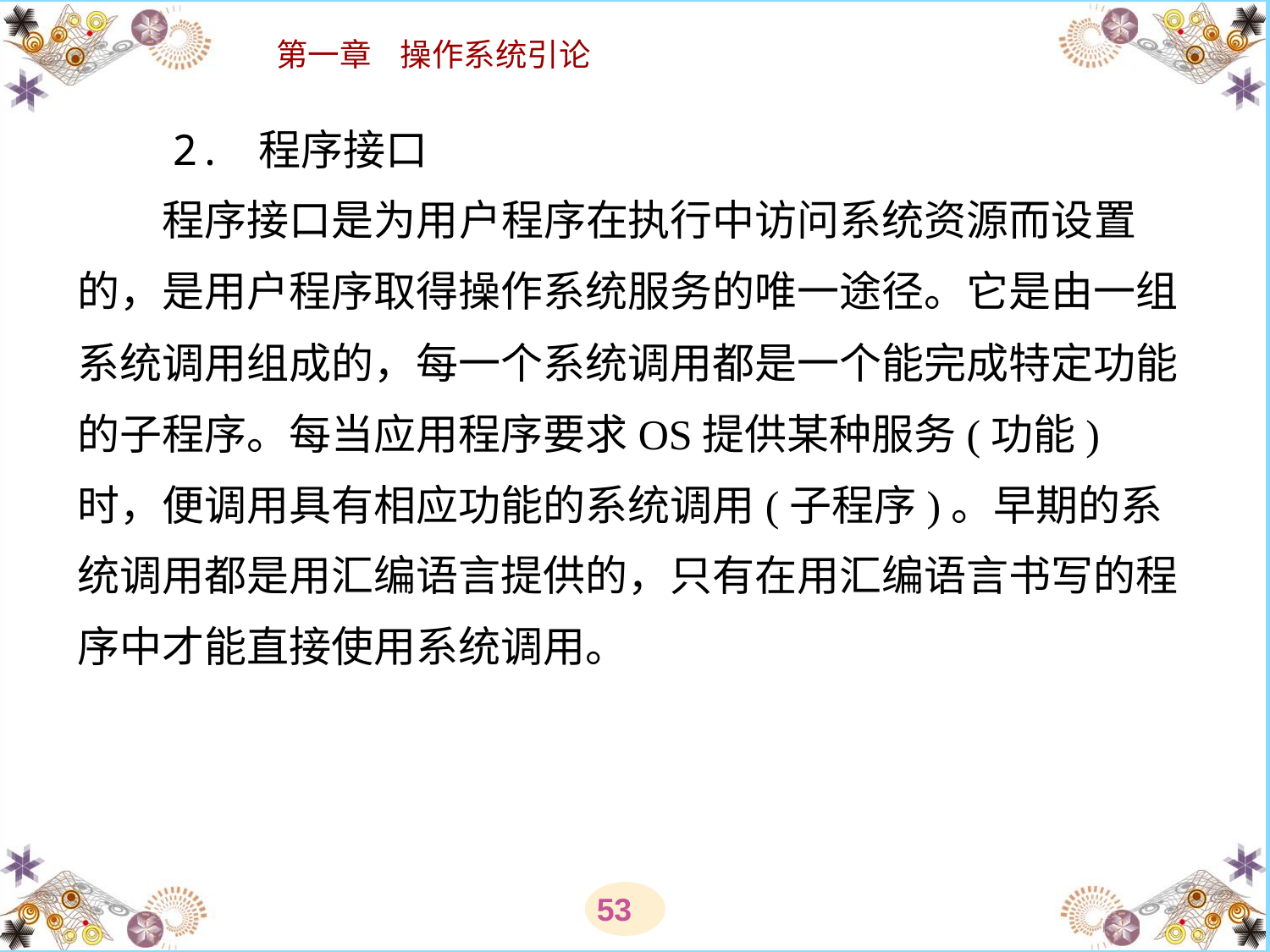

# 2. 程序接口 　　程序接口是为用户程序在执行中访问系统资源而设置的，是用户程序取得操作系统服务的唯一途径。它是由一组系统调用组成的，每一个系统调用都是一个能完成特定功能的子程序。每当应用程序要求OS提供某种服务(功能)时，便调用具有相应功能的系统调用(子程序)。早期的系统调用都是用汇编语言提供的，只有在用汇编语言书写的程序中才能直接使用系统调用。